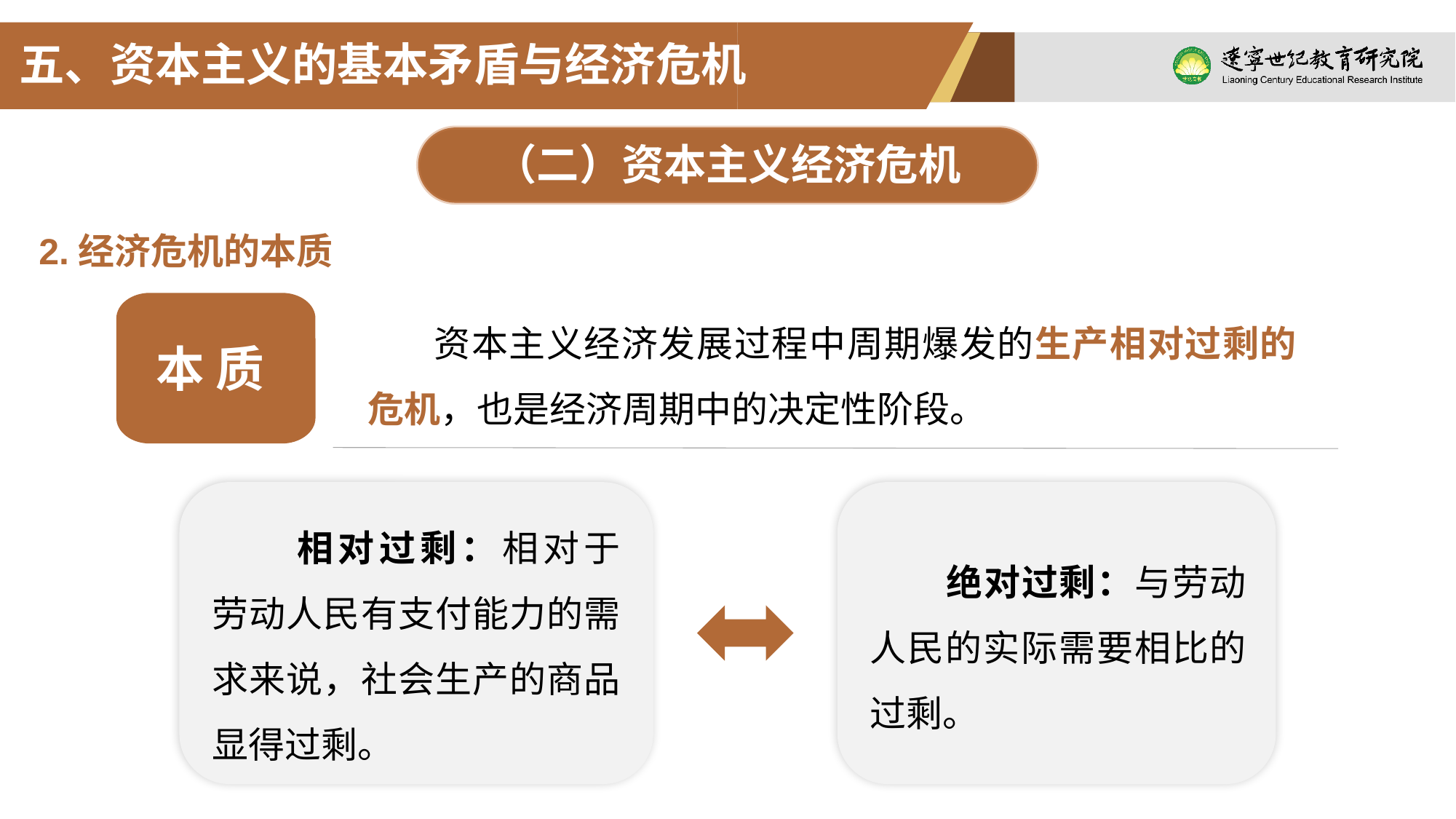

五、资本主义的基本矛盾与经济危机
（二）资本主义经济危机
2.经济危机的本质

本 质
      资本主义经济发展过程中周期爆发的生产相对过剩的危机，也是经济周期中的决定性阶段。

相对过剩：相对于劳动人民有支付能力的需求来说，社会生产的商品显得过剩。

       绝对过剩：与劳动人民的实际需要相比的过剩。